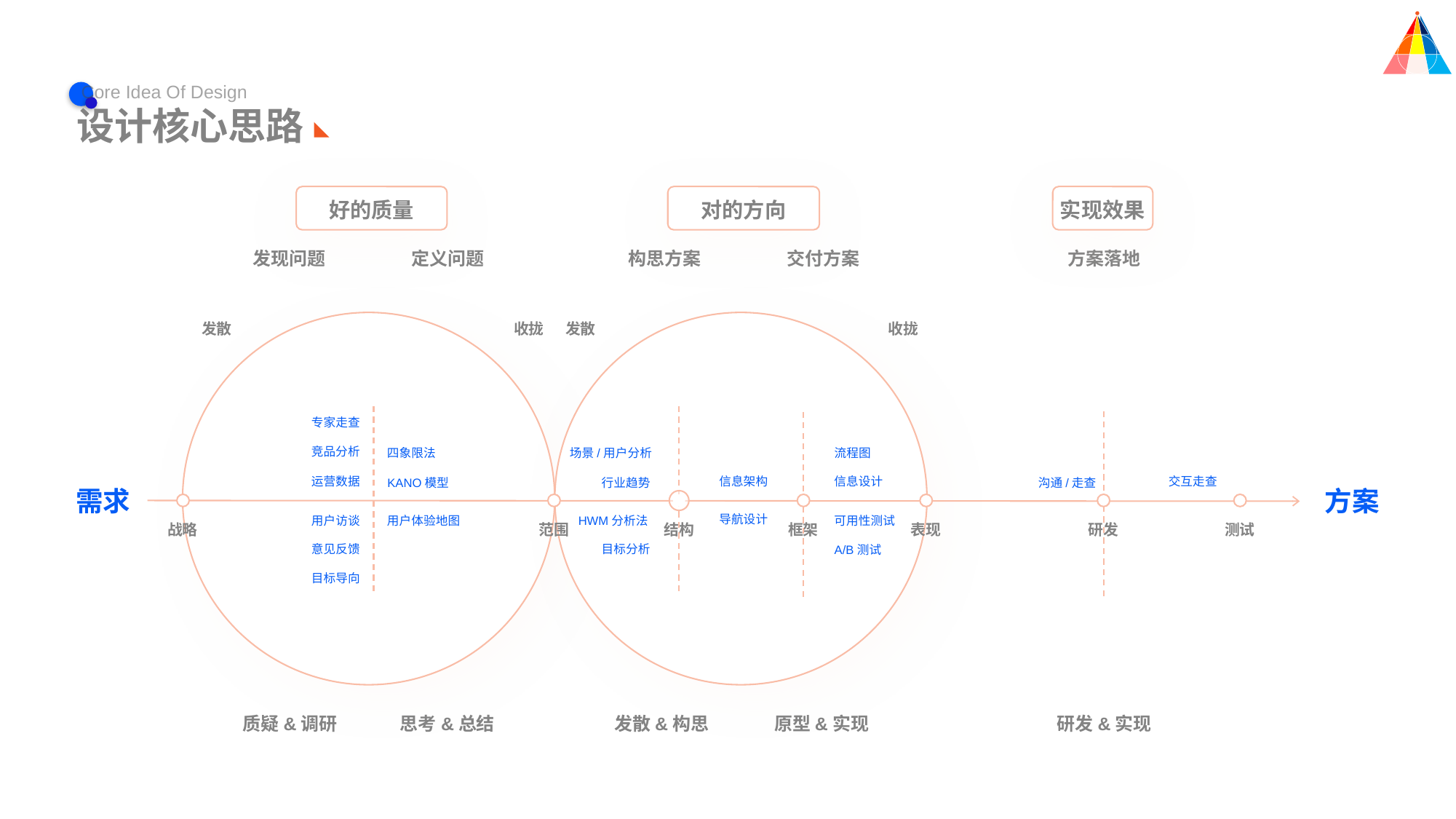

Core Idea Of Design
设计核心思路

对的方向
实现效果
好的质量
发现问题
定义问题
构思方案
交付方案
方案落地

发散
收拢
发散
收拢

专家走查
头脑风暴
四象限法

场景/用户分析

流程图

竞品分析
KANO模型

行业趋势

沟通/走查

运营数据
信息架构
信息设计
交互走查
需求
方案

用户访谈

用户体验地图

HWM分析法

可用性测试

导航设计
战略
范围
结构
框架
表现
研发
测试
SWOT分析

A/B测试

意见反馈
目标分析
目标导向
质疑&调研
思考&总结
发散&构思
原型&实现
研发&实现